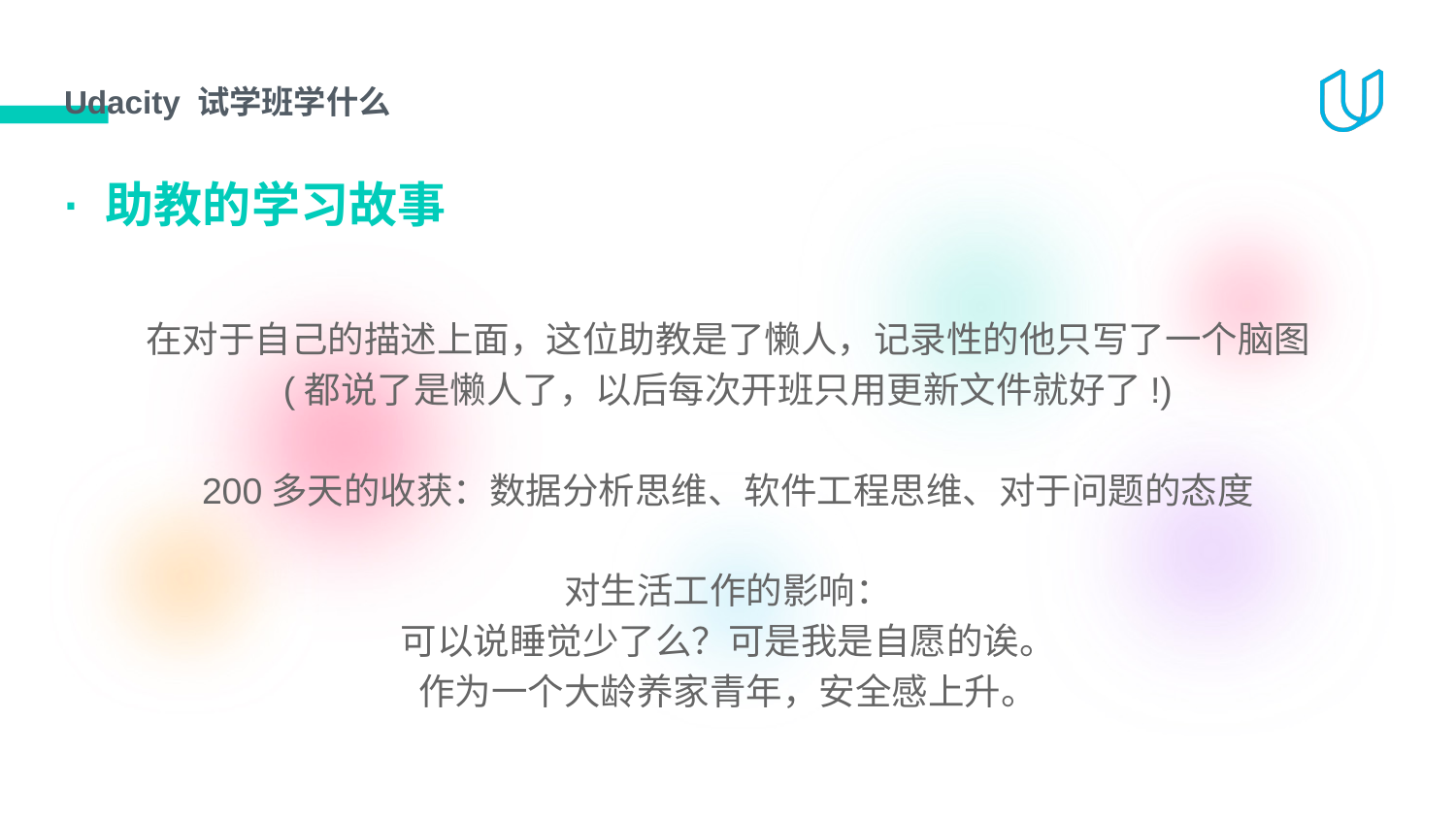

# Udacity 试学班学什么

· 助教的学习故事

在对于自己的描述上面，这位助教是了懒人，记录性的他只写了一个脑图
(都说了是懒人了，以后每次开班只用更新文件就好了!)

200多天的收获：数据分析思维、软件工程思维、对于问题的态度

对生活工作的影响：
可以说睡觉少了么？可是我是自愿的诶。
作为一个大龄养家青年，安全感上升。